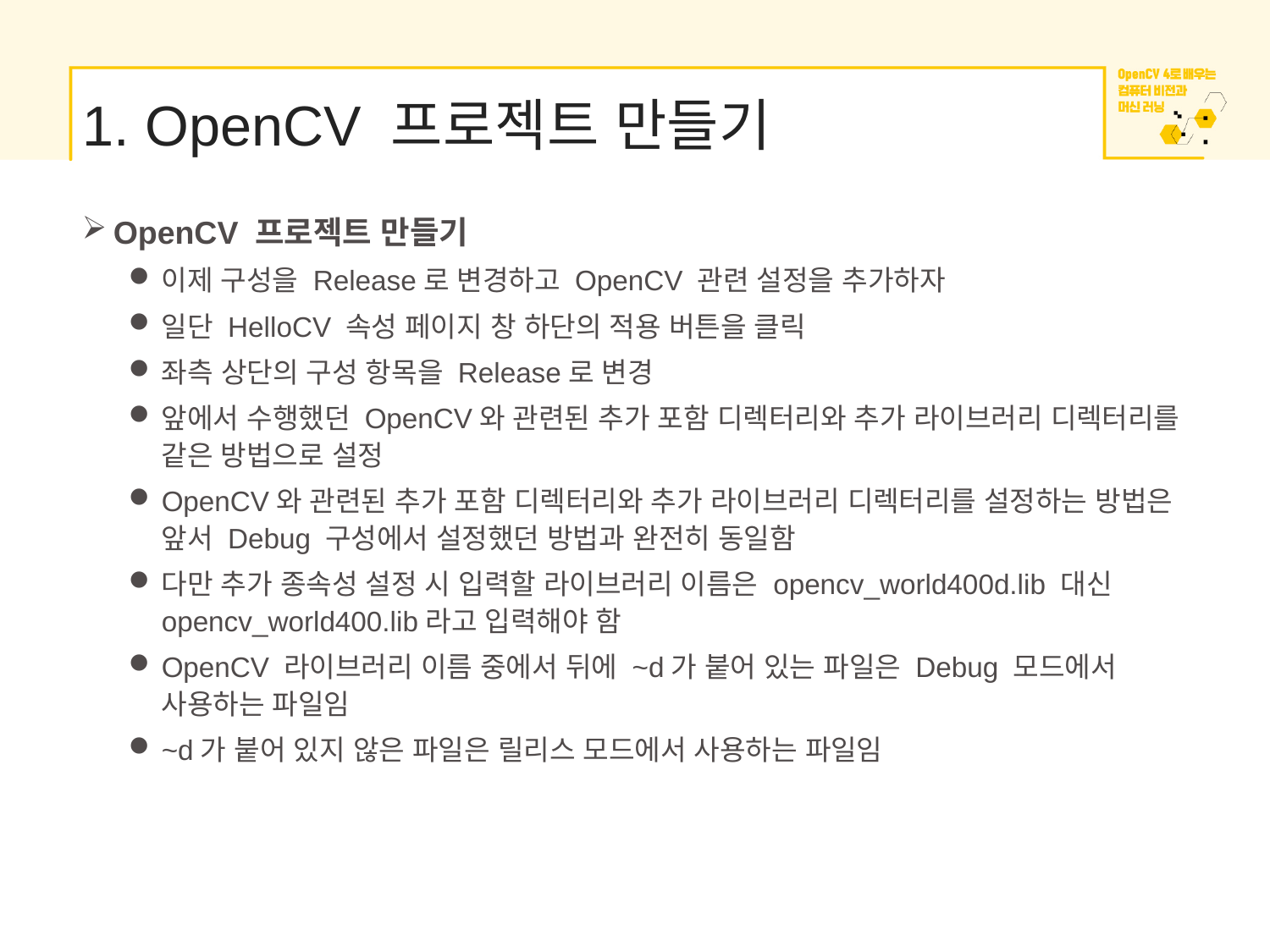

# 1. OpenCV 프로젝트 만들기
OpenCV 프로젝트 만들기
이제 구성을 Release로 변경하고 OpenCV 관련 설정을 추가하자
일단 HelloCV 속성 페이지 창 하단의 적용 버튼을 클릭
좌측 상단의 구성 항목을 Release로 변경
앞에서 수행했던 OpenCV와 관련된 추가 포함 디렉터리와 추가 라이브러리 디렉터리를 같은 방법으로 설정
OpenCV와 관련된 추가 포함 디렉터리와 추가 라이브러리 디렉터리를 설정하는 방법은 앞서 Debug 구성에서 설정했던 방법과 완전히 동일함
다만 추가 종속성 설정 시 입력할 라이브러리 이름은 opencv_world400d.lib 대신 opencv_world400.lib라고 입력해야 함
OpenCV 라이브러리 이름 중에서 뒤에 ~d가 붙어 있는 파일은 Debug 모드에서 사용하는 파일임
~d가 붙어 있지 않은 파일은 릴리스 모드에서 사용하는 파일임